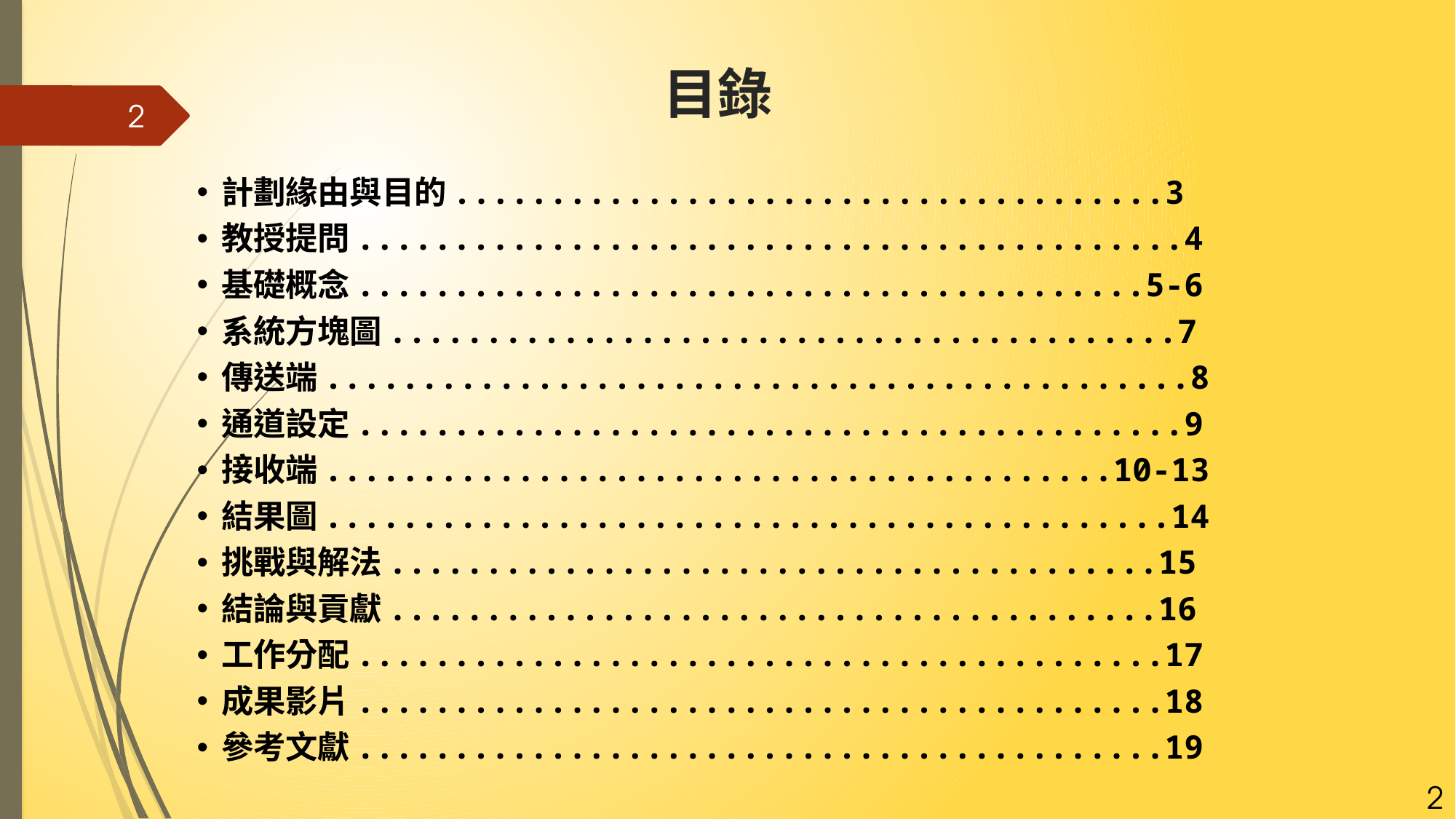

# 目錄
2
計劃緣由與目的.....................................3
教授提問...........................................4
基礎概念.........................................5-6
系統方塊圖.........................................7
傳送端.............................................8
通道設定...........................................9
接收端.........................................10-13
結果圖............................................14
挑戰與解法........................................15
結論與貢獻........................................16
工作分配..........................................17
成果影片..........................................18
參考文獻..........................................19

2